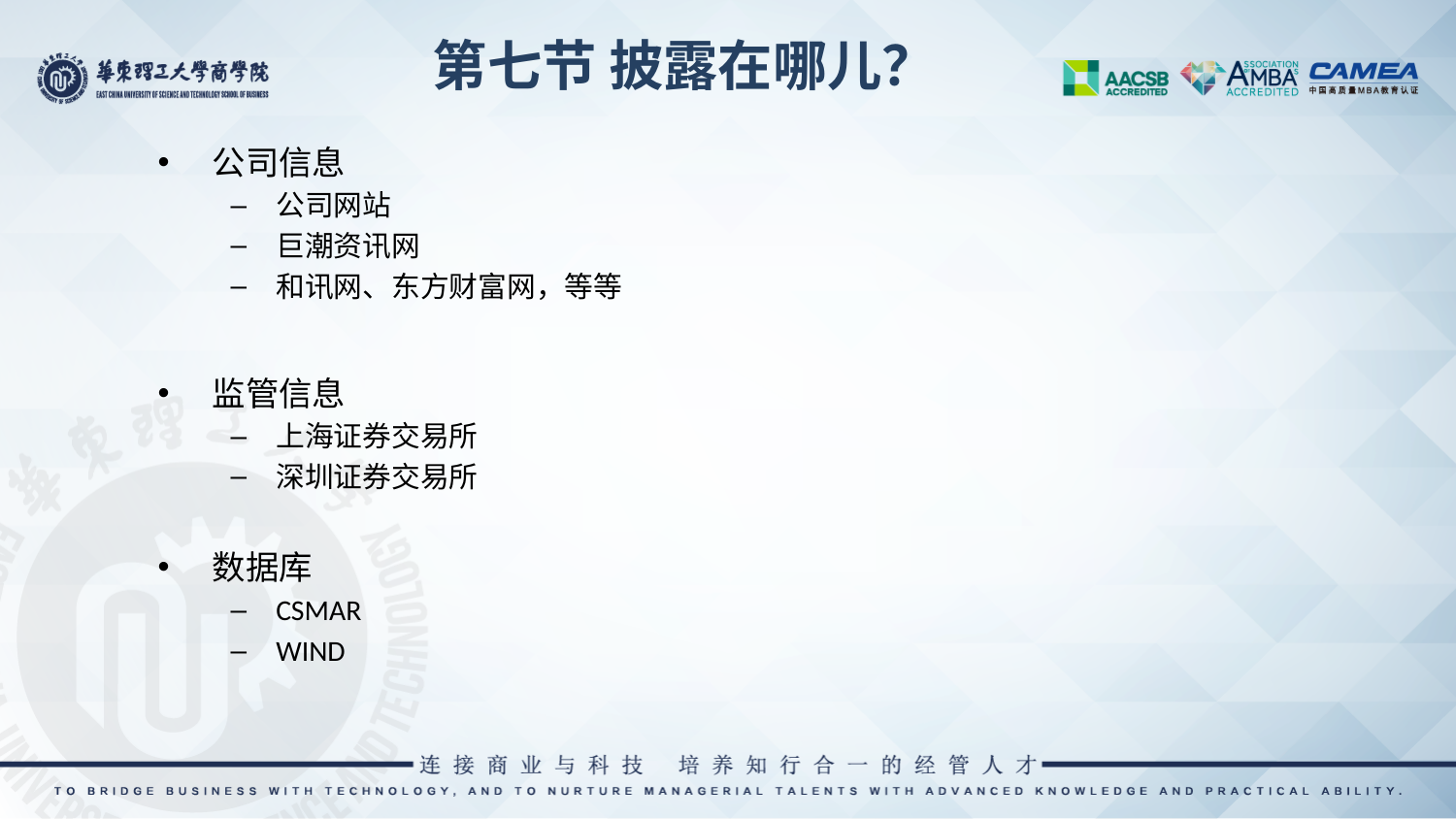

第七节 披露在哪儿？
公司信息
公司网站
巨潮资讯网
和讯网、东方财富网，等等

监管信息
上海证券交易所
深圳证券交易所

数据库
CSMAR
WIND
35